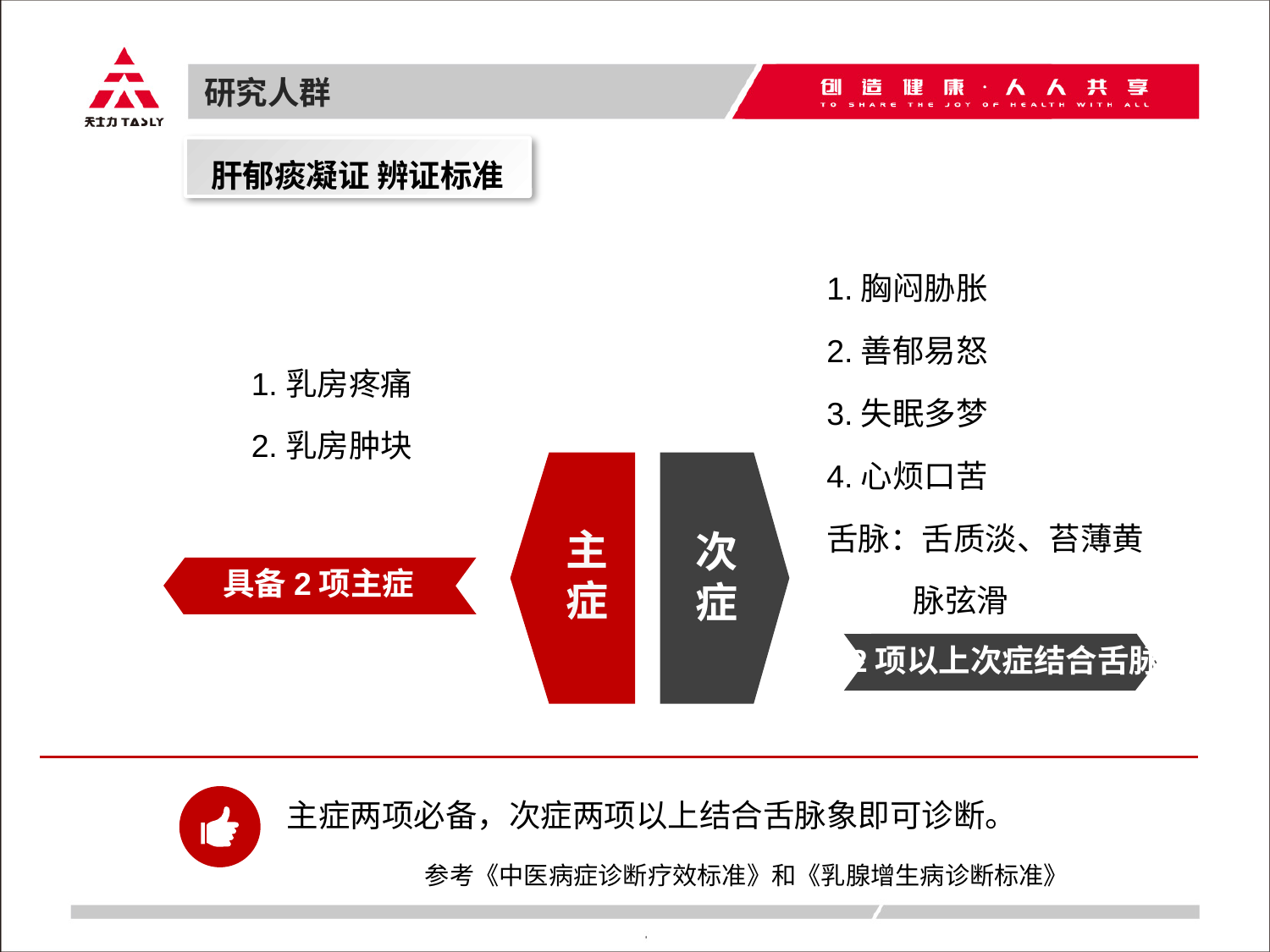

研究人群
肝郁痰凝证 辨证标准
1.胸闷胁胀
2.善郁易怒
3.失眠多梦
4.心烦口苦
舌脉：舌质淡、苔薄黄
           脉弦滑
1.乳房疼痛
2.乳房肿块

主
症
次
症

具备2项主症
2项以上次症结合舌脉
主症两项必备，次症两项以上结合舌脉象即可诊断。

参考《中医病症诊断疗效标准》和《乳腺增生病诊断标准》